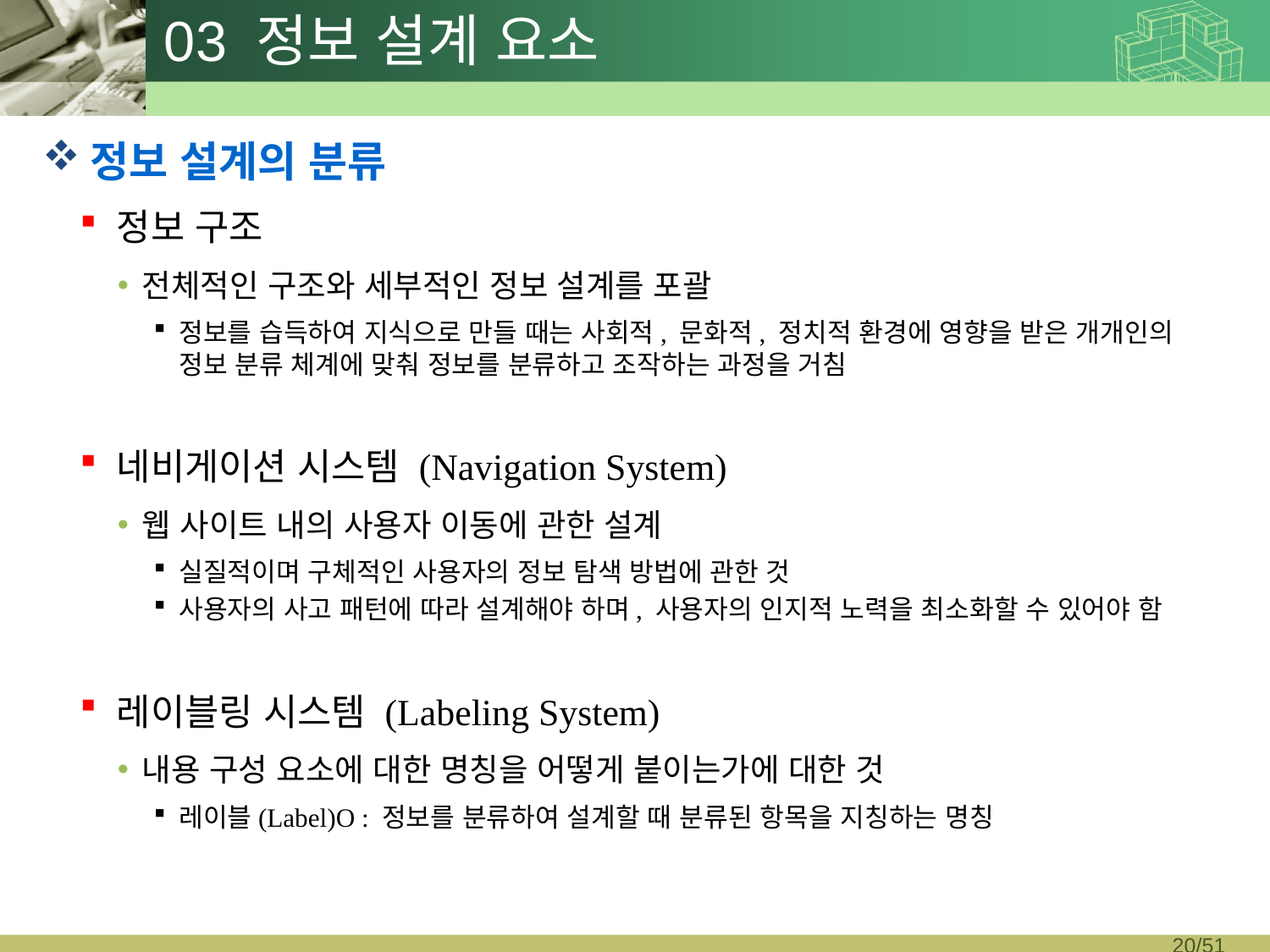

# 03 정보 설계 요소
정보 설계의 분류
정보 구조
전체적인 구조와 세부적인 정보 설계를 포괄
정보를 습득하여 지식으로 만들 때는 사회적, 문화적, 정치적 환경에 영향을 받은 개개인의 정보 분류 체계에 맞춰 정보를 분류하고 조작하는 과정을 거침

네비게이션 시스템 (Navigation System)
웹 사이트 내의 사용자 이동에 관한 설계
실질적이며 구체적인 사용자의 정보 탐색 방법에 관한 것
사용자의 사고 패턴에 따라 설계해야 하며, 사용자의 인지적 노력을 최소화할 수 있어야 함

레이블링 시스템 (Labeling System)
내용 구성 요소에 대한 명칭을 어떻게 붙이는가에 대한 것
레이블(Label)O : 정보를 분류하여 설계할 때 분류된 항목을 지칭하는 명칭